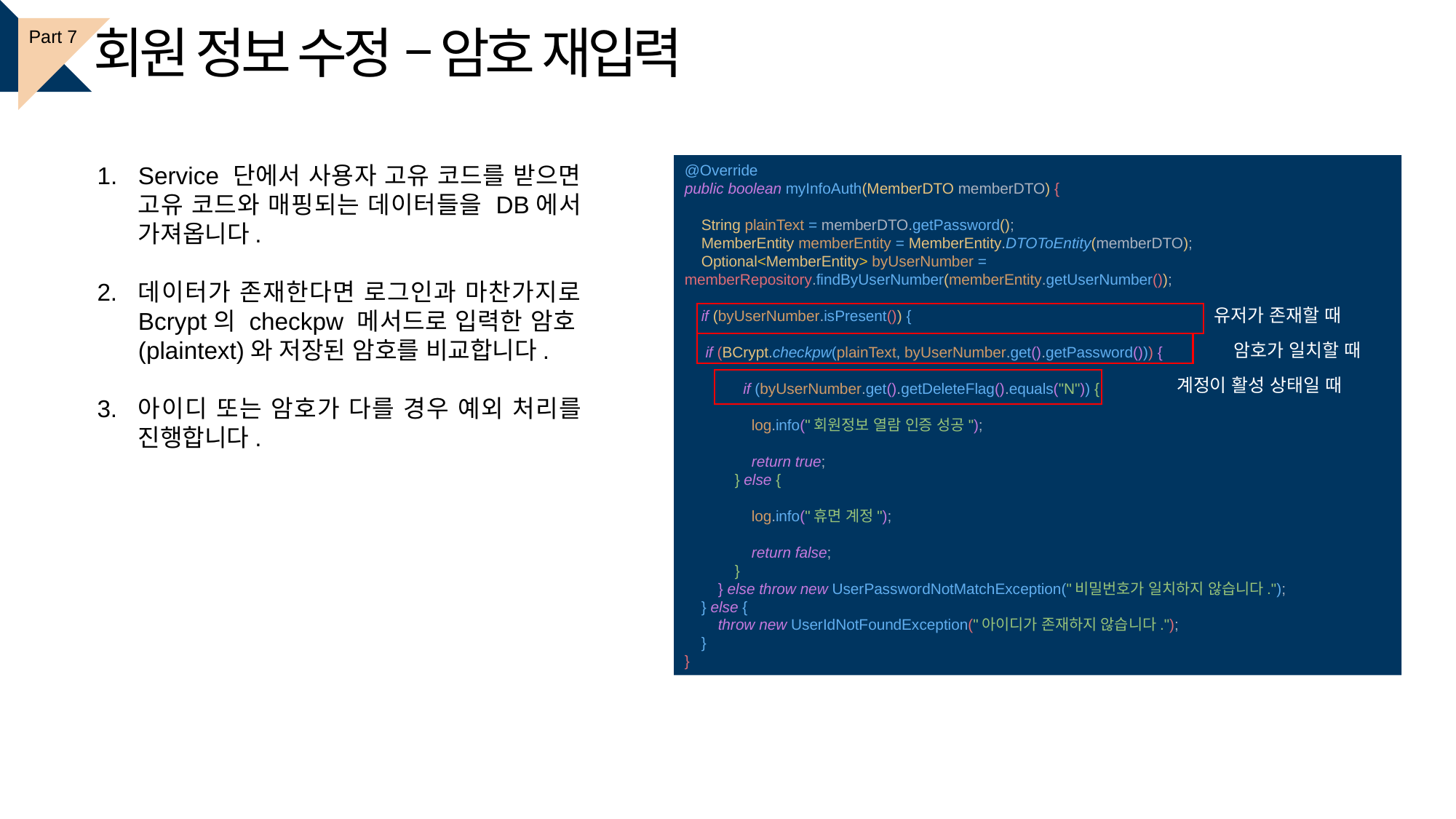

회원 정보 수정 – 암호 재입력

Part 7

Service 단에서 사용자 고유 코드를 받으면 고유 코드와 매핑되는 데이터들을 DB에서 가져옵니다.

데이터가 존재한다면 로그인과 마찬가지로 Bcrypt의 checkpw 메서드로 입력한 암호(plaintext)와 저장된 암호를 비교합니다.

아이디 또는 암호가 다를 경우 예외 처리를 진행합니다.

@Override
public boolean myInfoAuth(MemberDTO memberDTO) {
    String plainText = memberDTO.getPassword();
    MemberEntity memberEntity = MemberEntity.DTOToEntity(memberDTO);
    Optional<MemberEntity> byUserNumber = memberRepository.findByUserNumber(memberEntity.getUserNumber());
    if (byUserNumber.isPresent()) {
     if (BCrypt.checkpw(plainText, byUserNumber.get().getPassword())) {
              if (byUserNumber.get().getDeleteFlag().equals("N")) {
                log.info("회원정보 열람 인증 성공");
                return true;
            } else {
                log.info("휴면 계정");
                return false;
            }
        } else throw new UserPasswordNotMatchException("비밀번호가 일치하지 않습니다.");
    } else {
        throw new UserIdNotFoundException("아이디가 존재하지 않습니다.");
    }
}
유저가 존재할 때

암호가 일치할 때
계정이 활성 상태일 때